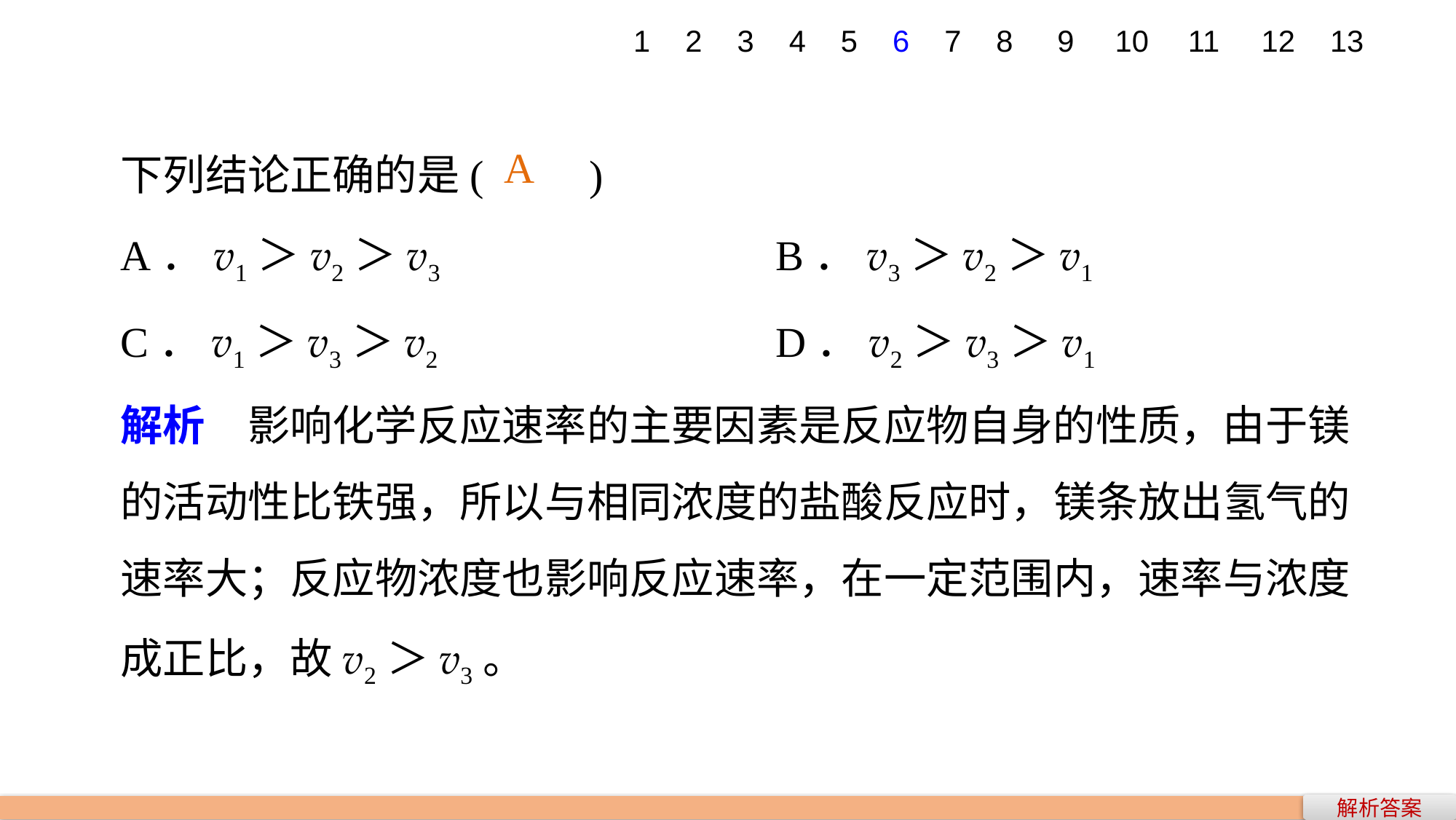

1
2
3
4
5
6
7
8
9
10
11
12
13
下列结论正确的是(　　)
A．v1＞v2＞v3  			B．v3＞v2＞v1
C．v1＞v3＞v2  			D．v2＞v3＞v1
解析　影响化学反应速率的主要因素是反应物自身的性质，由于镁的活动性比铁强，所以与相同浓度的盐酸反应时，镁条放出氢气的速率大；反应物浓度也影响反应速率，在一定范围内，速率与浓度成正比，故v2＞v3。
A
解析答案